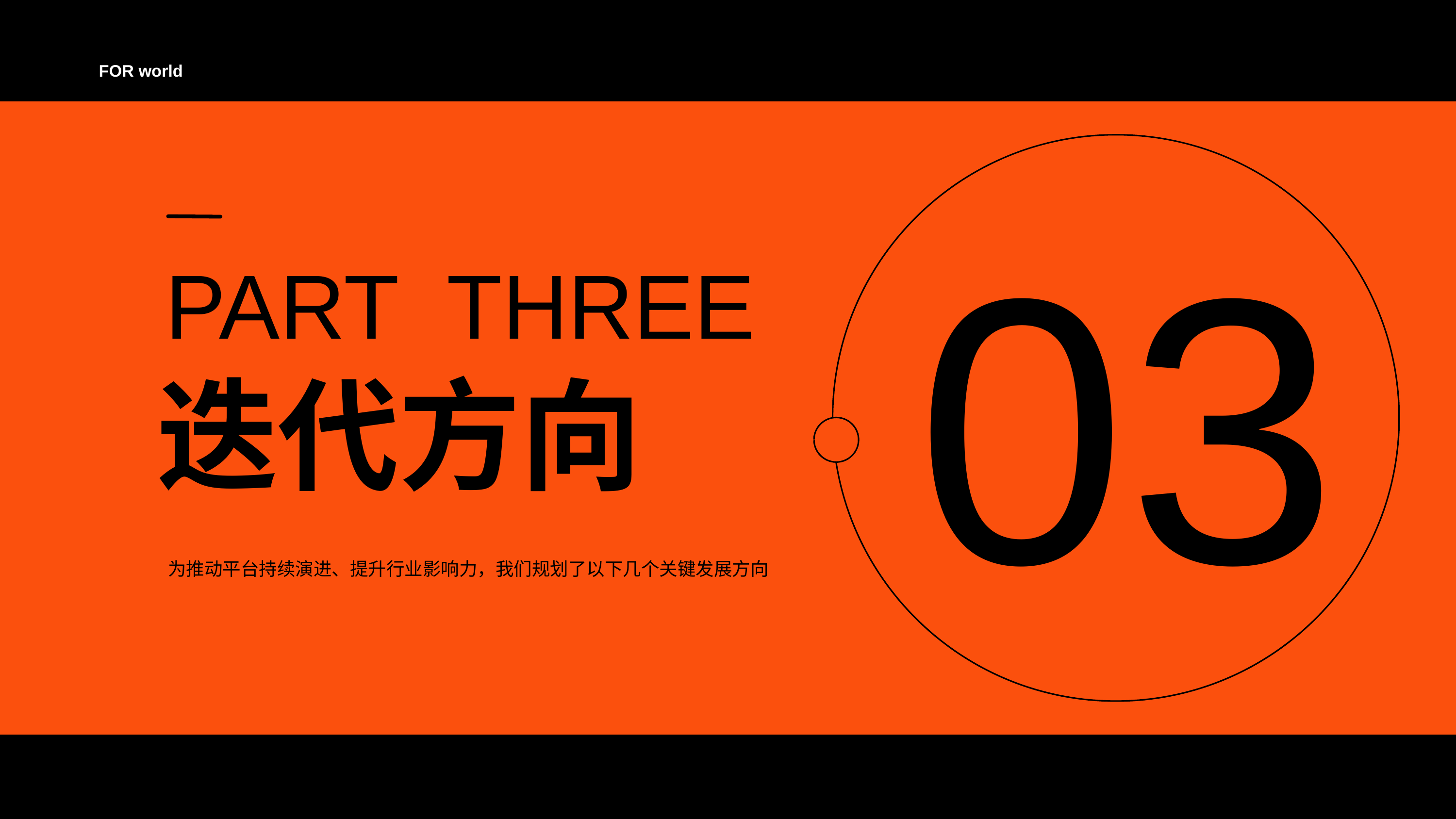

FOR world

03

PART  THREE
迭代方向

为推动平台持续演进、提升行业影响力，我们规划了以下几个关键发展方向